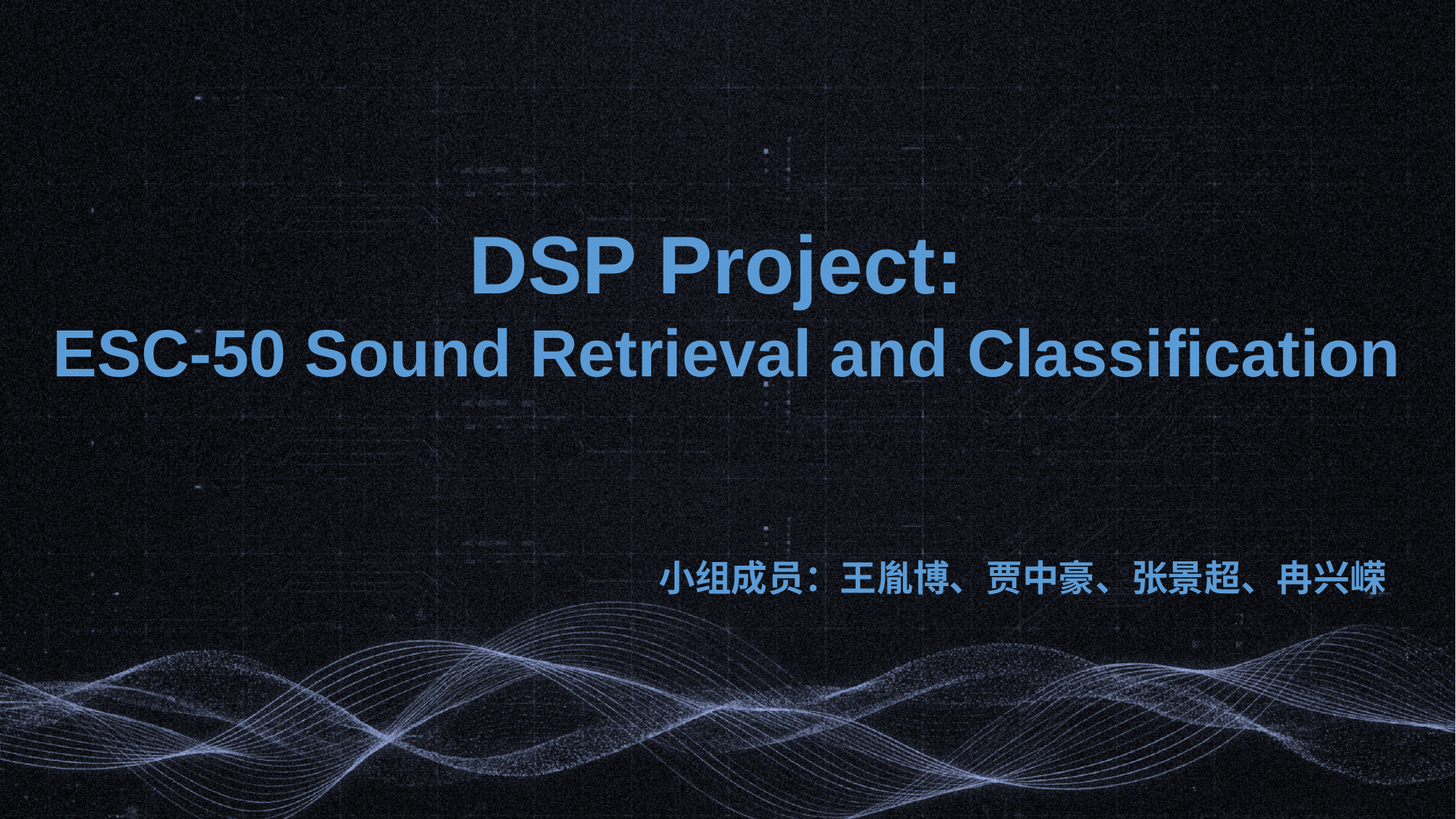

DSP Project:
ESC-50 Sound Retrieval and Classification
小组成员：王胤博、贾中豪、张景超、冉兴嵘